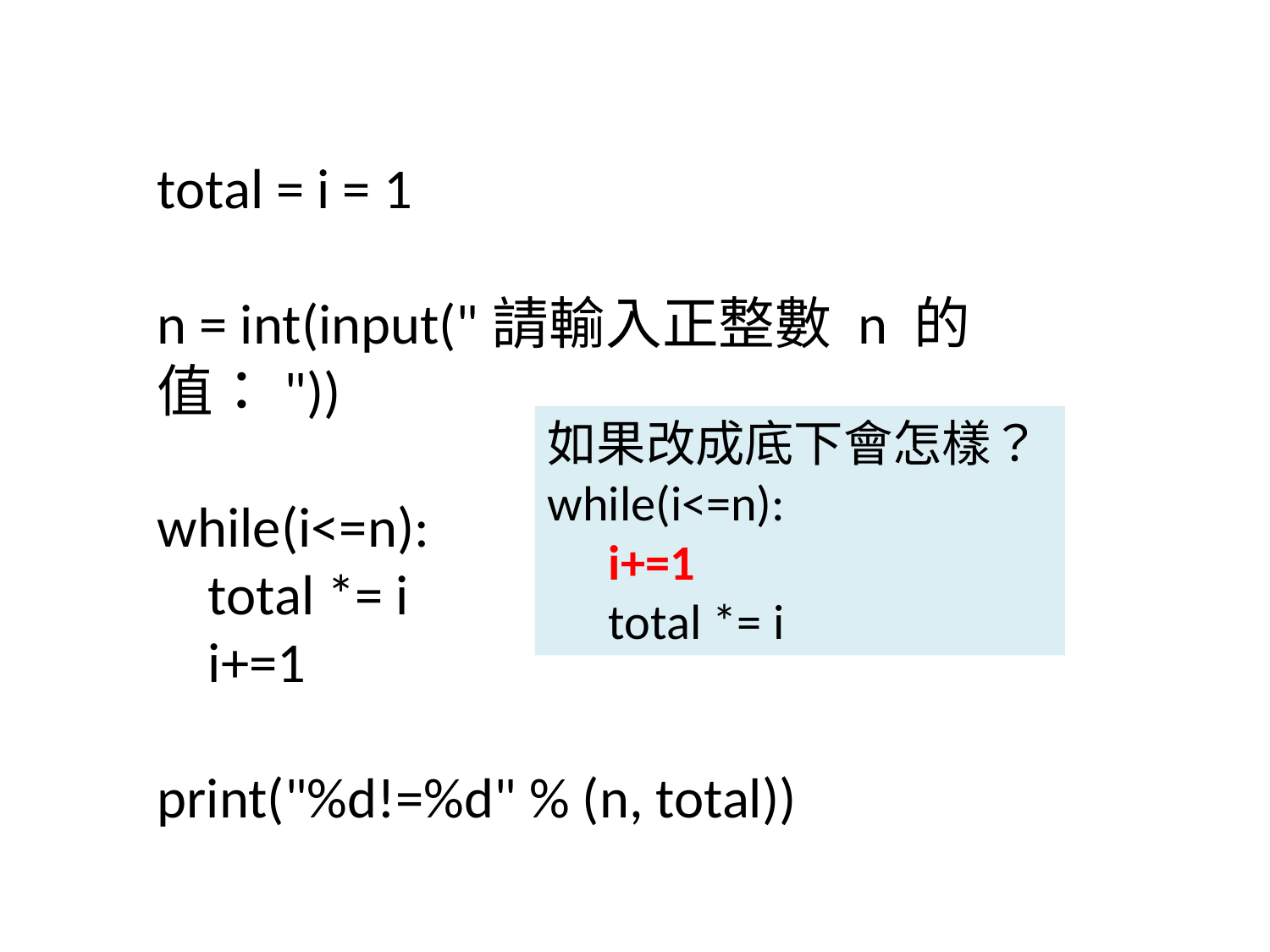

total = i = 1

n = int(input("請輸入正整數 n 的值："))

while(i<=n):
    total *= i
    i+=1

print("%d!=%d" % (n, total))
如果改成底下會怎樣？
while(i<=n):
　i+=1
　total *= i